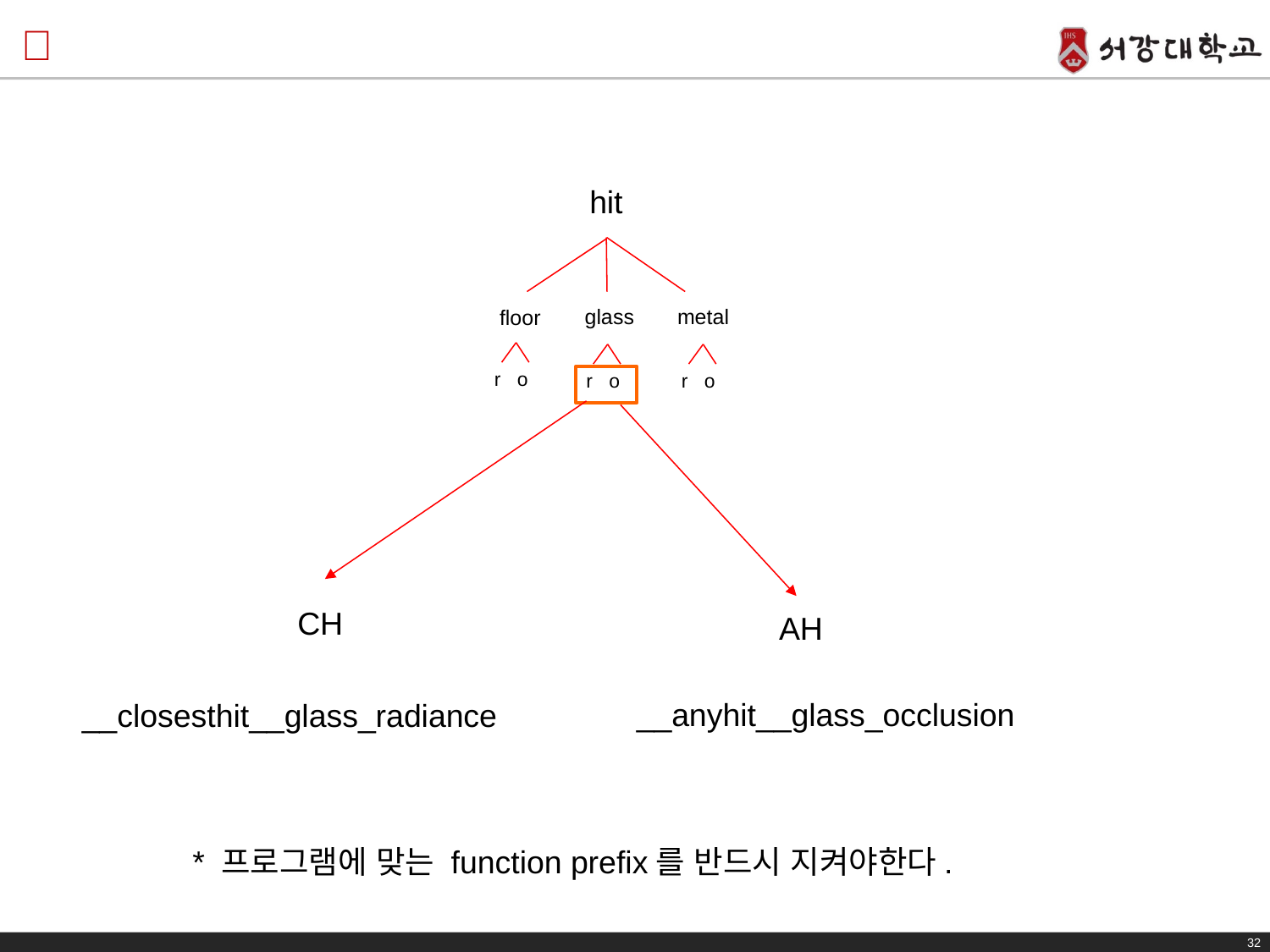

#
hit
metal
glass
floor
r   o
r   o
r   o

CH
AH
__anyhit__glass_occlusion
__closesthit__glass_radiance
* 프로그램에 맞는 function prefix를 반드시 지켜야한다.
32